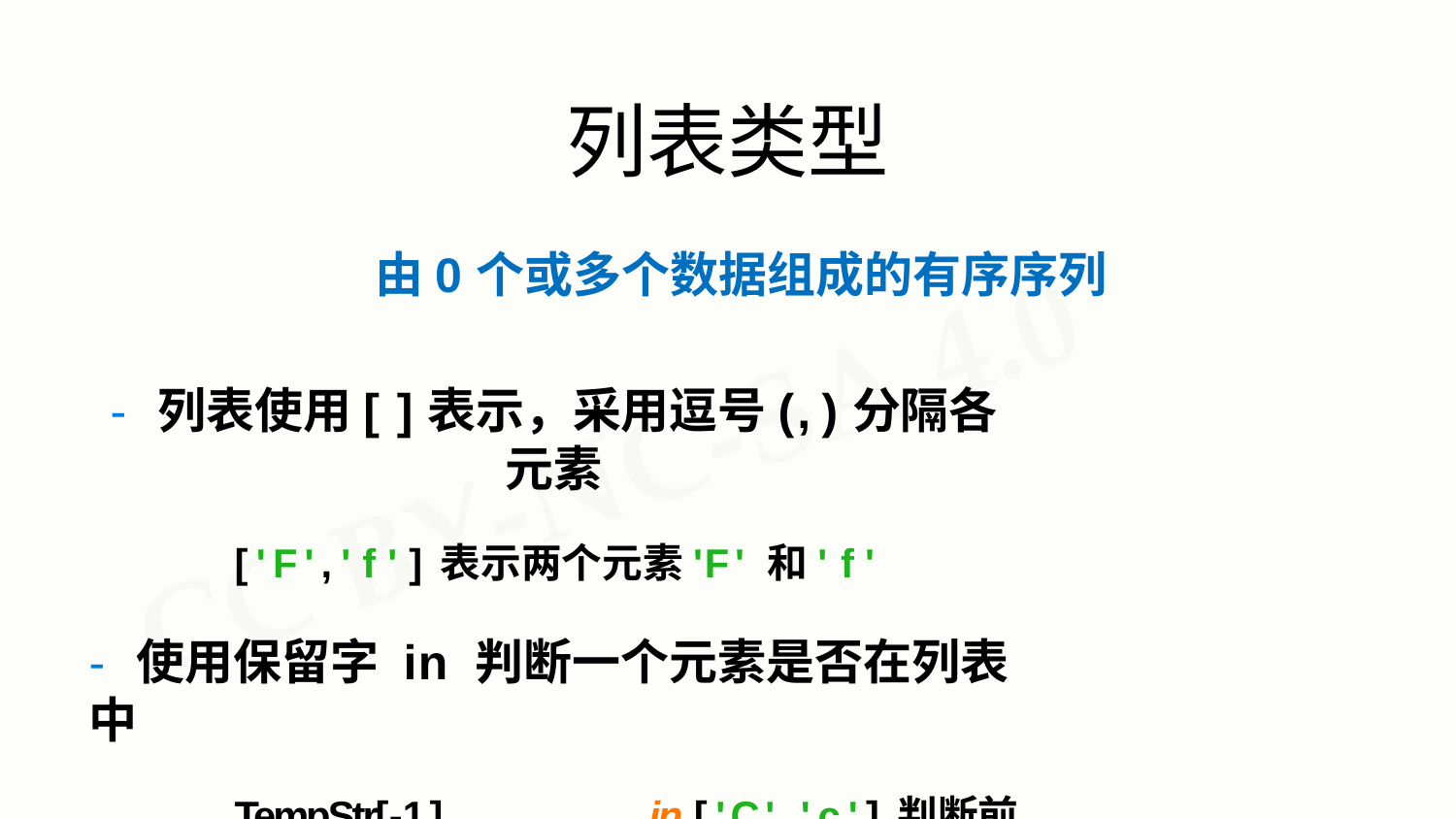

# 列表类型
由0个或多个数据组成的有序序列

- 列表使用[ ]表示，采用逗号(,)分隔各元素
['F','f']表示两个元素'F'和'f'

- 使用保留字 in 判断一个元素是否在列表中
TempStr[-1]	in ['C','c']判断前者是否与列表中某个元素相同